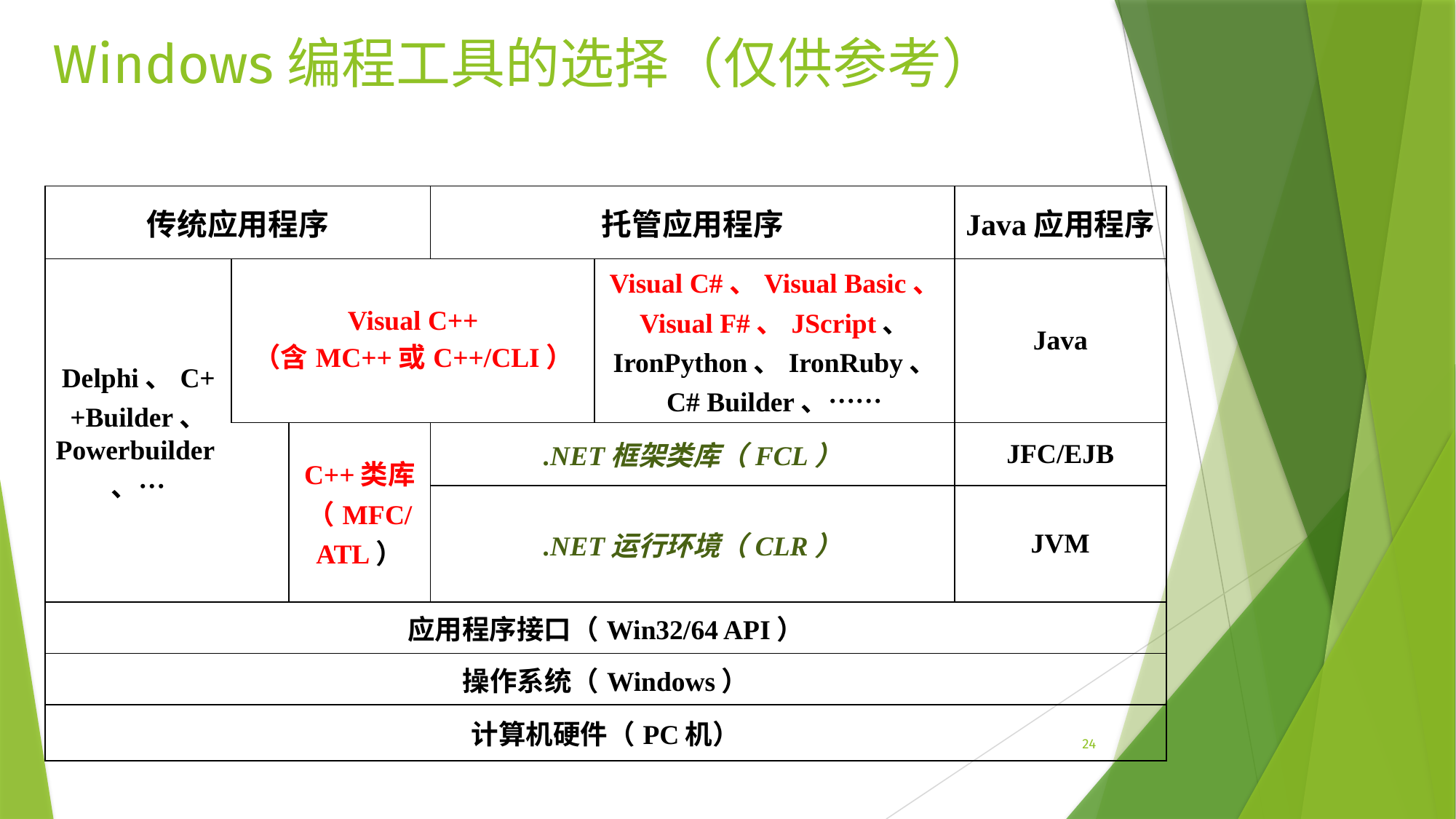

# Windows编程工具的选择（仅供参考）
| 传统应用程序 |  |  | 托管应用程序 |  | Java应用程序 |
| --- | --- | --- | --- | --- | --- |
| Delphi、C++Builder、 Powerbuilder、… | Visual C++ （含MC++或C++/CLI） |  |  | Visual C#、Visual Basic、 Visual F#、JScript、 IronPython、IronRuby、 C# Builder、…… | Java |
|  |  | C++类库 （MFC/ATL） | .NET框架类库（FCL） |  | JFC/EJB |
|  |  |  | .NET运行环境（CLR） |  | JVM |
| 应用程序接口（Win32/64 API） |  |  |  |  |  |
| 操作系统（Windows） |  |  |  |  |  |
| 计算机硬件（PC机） |  |  |  |  |  |
24